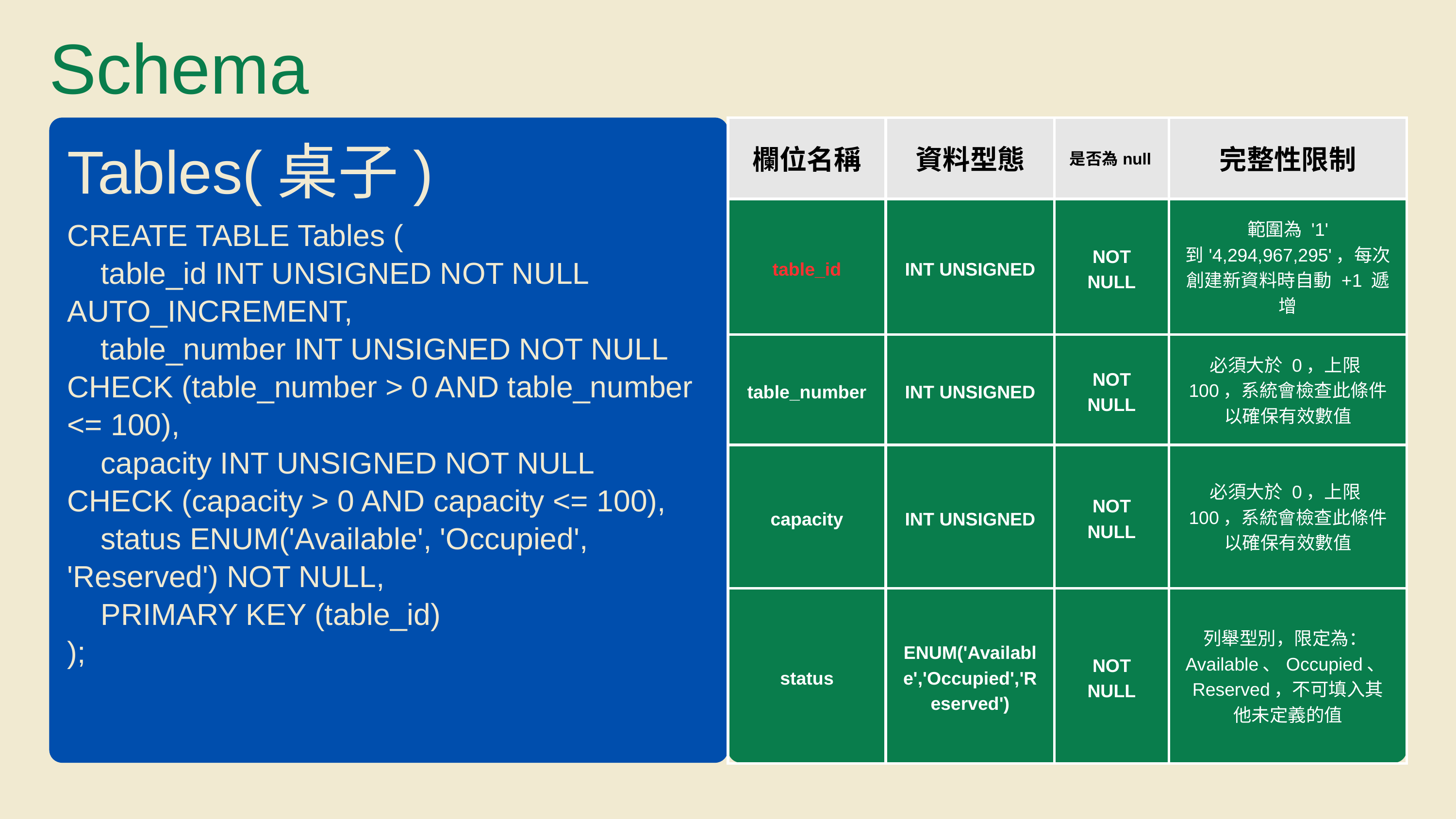

Schema

| 欄位名稱 | 資料型態 | 是否為null | 完整性限制 |
| --- | --- | --- | --- |
| table\_id | INT UNSIGNED | NOT NULL | 範圍為 '1' 到'4,294,967,295'，每次創建新資料時自動 +1 遞增 |
| table\_number | INT UNSIGNED | NOT NULL | 必須大於 0，上限100，系統會檢查此條件以確保有效數值 |
| capacity | INT UNSIGNED | NOT NULL | 必須大於 0，上限100，系統會檢查此條件以確保有效數值 |
| status | ENUM('Available','Occupied','Reserved') | NOT NULL | 列舉型別，限定為：Available、Occupied、Reserved，不可填入其他未定義的值 |
Tables(桌子)
CREATE TABLE Tables (
    table_id INT UNSIGNED NOT NULL AUTO_INCREMENT,
    table_number INT UNSIGNED NOT NULL CHECK (table_number > 0 AND table_number <= 100),
    capacity INT UNSIGNED NOT NULL CHECK (capacity > 0 AND capacity <= 100),
    status ENUM('Available', 'Occupied', 'Reserved') NOT NULL,
    PRIMARY KEY (table_id)
);